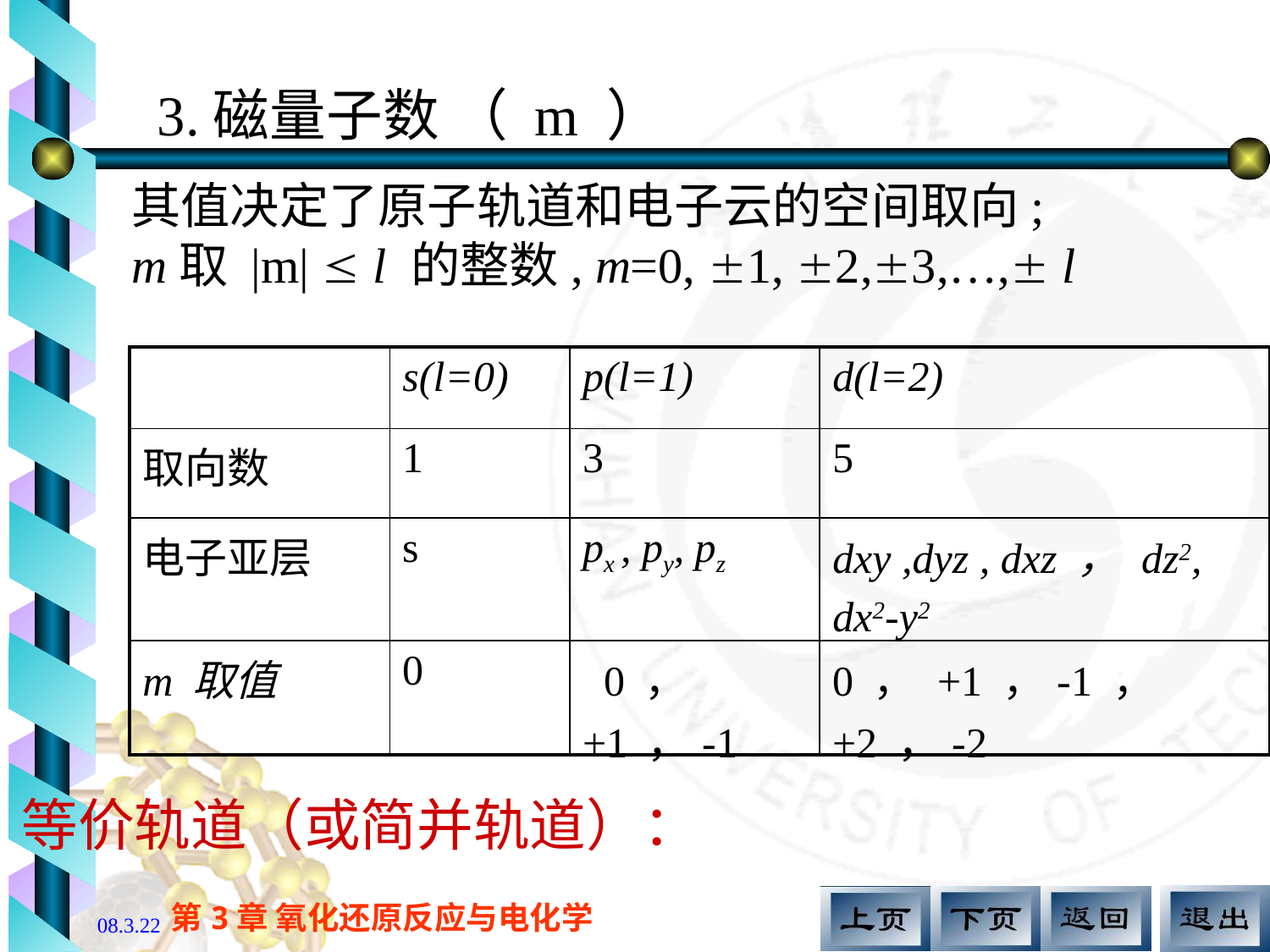

3.磁量子数 （ m ）
其值决定了原子轨道和电子云的空间取向;
m取 |m| ≤ l 的整数, m=0, ±1, ±2,±3,…,± l
|  | s(l=0) | p(l=1) | d(l=2) |
| --- | --- | --- | --- |
| 取向数 | 1 | 3 | 5 |
| 电子亚层 | s | px , py, pz | dxy ,dyz , dxz ， dz2, dx2-y2 |
| m 取值 | 0 | 0 ， +1 ，-1 | 0 ， +1 ，-1 ， +2 ，-2 |
等价轨道（或简并轨道）：